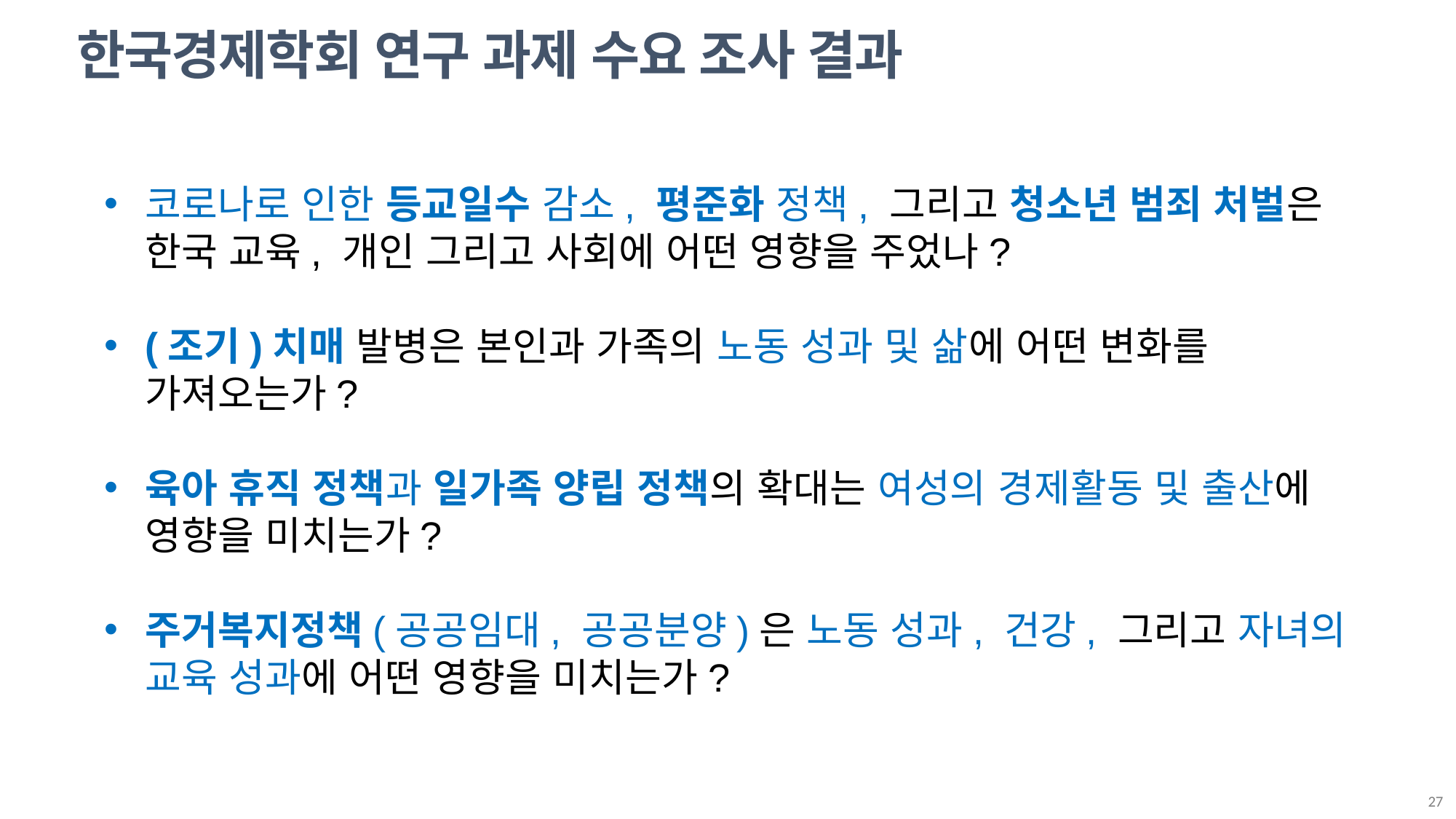

한국경제학회 연구 과제 수요 조사 결과
코로나로 인한 등교일수 감소, 평준화 정책, 그리고 청소년 범죄 처벌은
한국 교육, 개인 그리고 사회에 어떤 영향을 주었나?

(조기)치매 발병은 본인과 가족의 노동 성과 및 삶에 어떤 변화를 가져오는가?

육아 휴직 정책과 일가족 양립 정책의 확대는 여성의 경제활동 및 출산에 영향을 미치는가?

주거복지정책(공공임대, 공공분양)은 노동 성과, 건강, 그리고 자녀의 교육 성과에 어떤 영향을 미치는가?
27